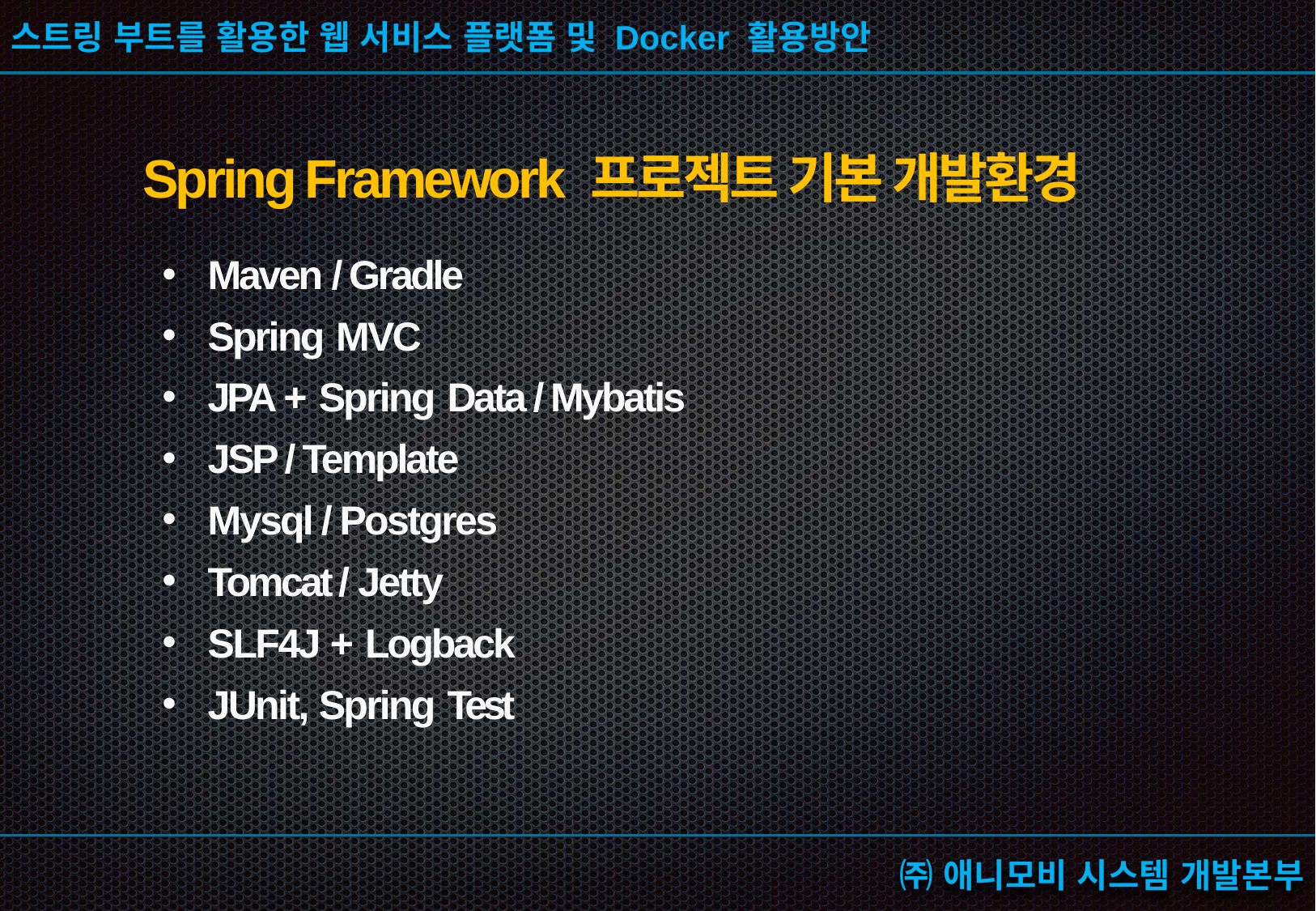

Spring Framework 프로젝트 기본 개발환경
Maven / Gradle
Spring MVC
JPA + Spring Data / Mybatis
JSP / Template
Mysql / Postgres
Tomcat / Jetty
SLF4J + Logback
JUnit, Spring Test